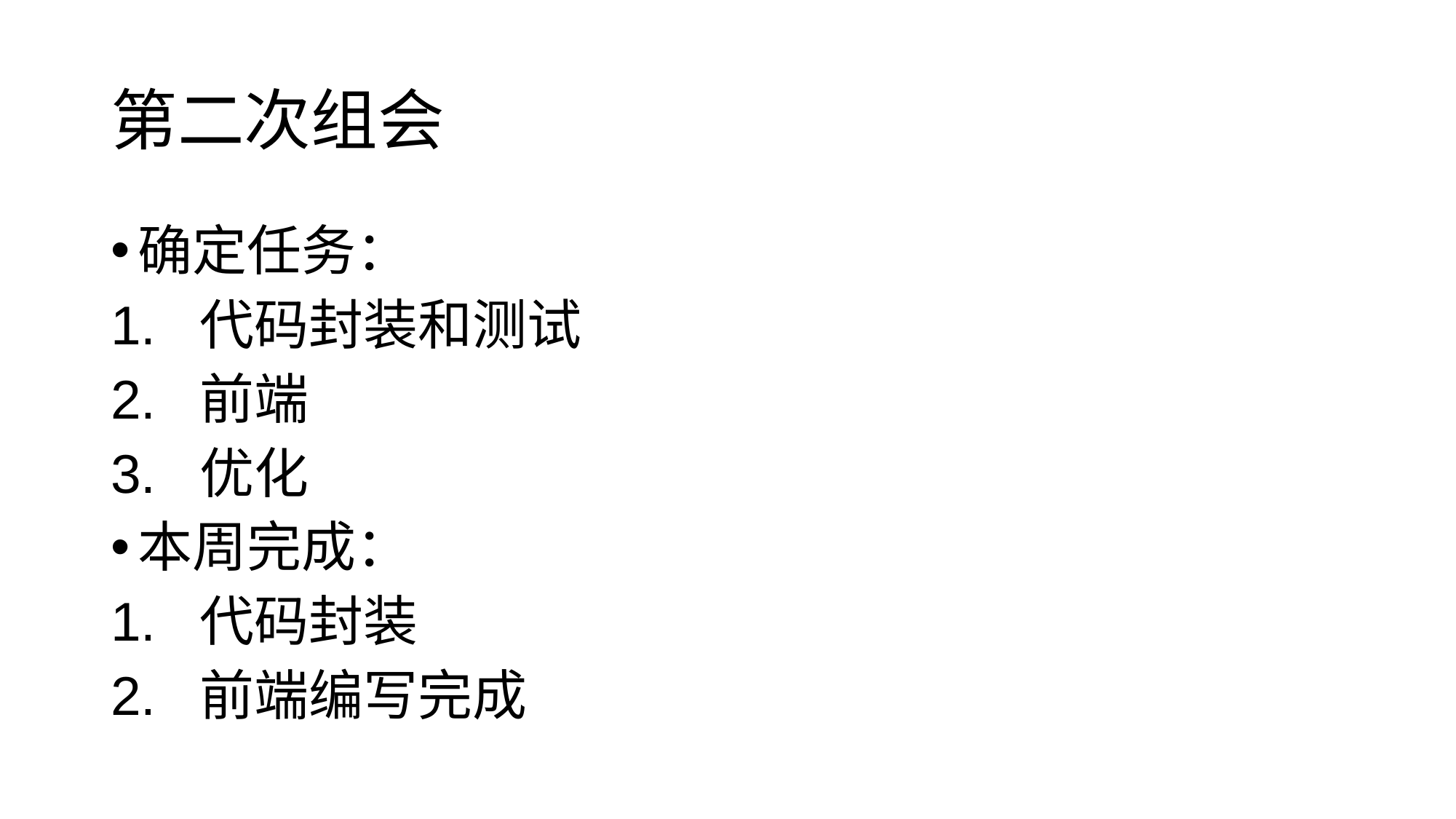

# 第二次组会
确定任务：
代码封装和测试
前端
优化
本周完成：
代码封装
前端编写完成